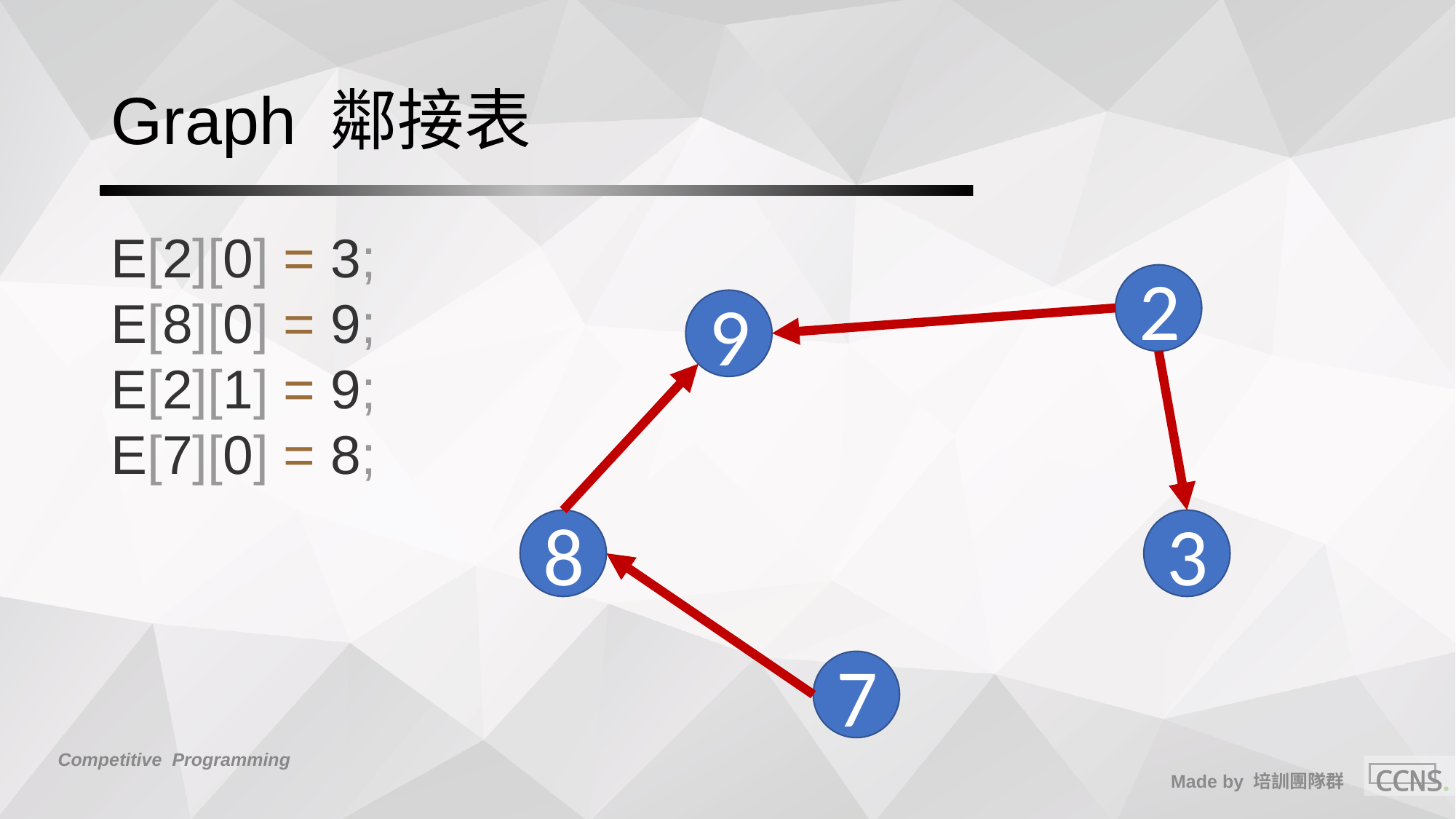

# Graph 鄰接表
E[2][0] = 3;
E[8][0] = 9;
E[2][1] = 9;
E[7][0] = 8;

2
9
8
3
7